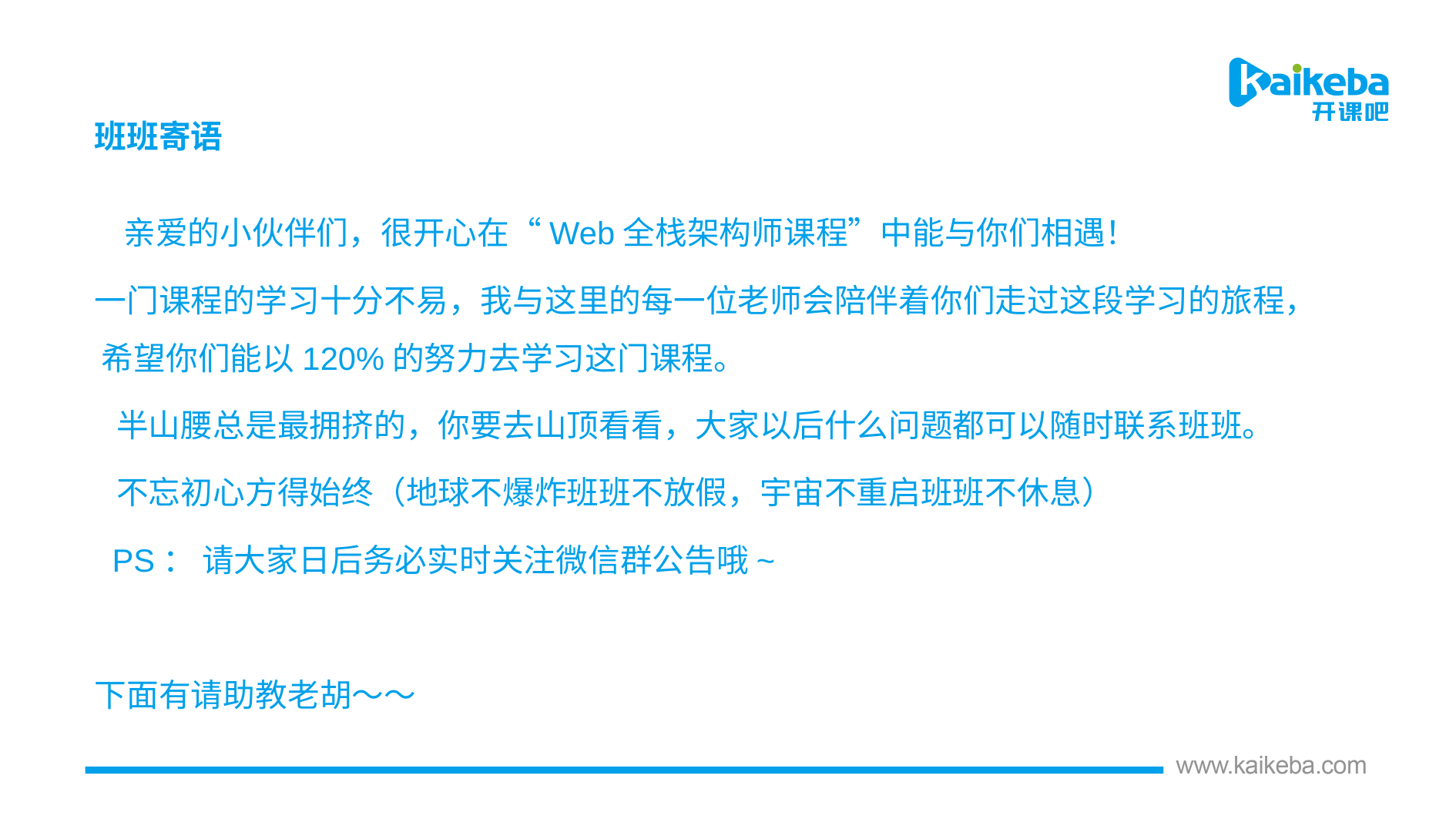

班班寄语

   亲爱的小伙伴们，很开心在“Web全栈架构师课程”中能与你们相遇！
一门课程的学习十分不易，我与这里的每一位老师会陪伴着你们走过这段学习的旅程， 希望你们能以120%的努力去学习这门课程。
  半山腰总是最拥挤的，你要去山顶看看，大家以后什么问题都可以随时联系班班。
  不忘初心方得始终（地球不爆炸班班不放假，宇宙不重启班班不休息）
  PS： 请大家日后务必实时关注微信群公告哦~

下面有请助教老胡～～